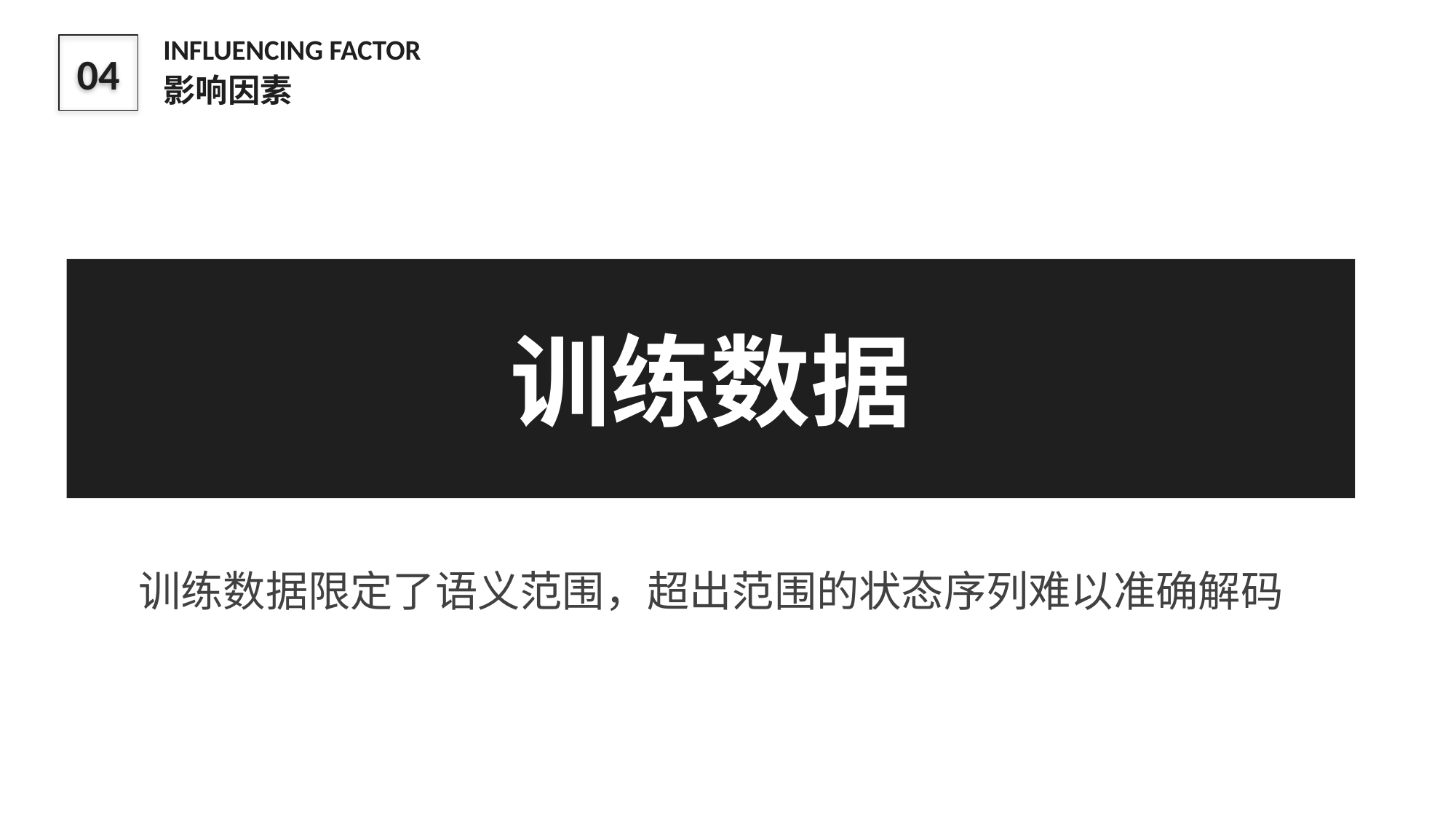

INFLUENCING FACTOR
影响因素
04
训练数据
训练数据限定了语义范围，超出范围的状态序列难以准确解码